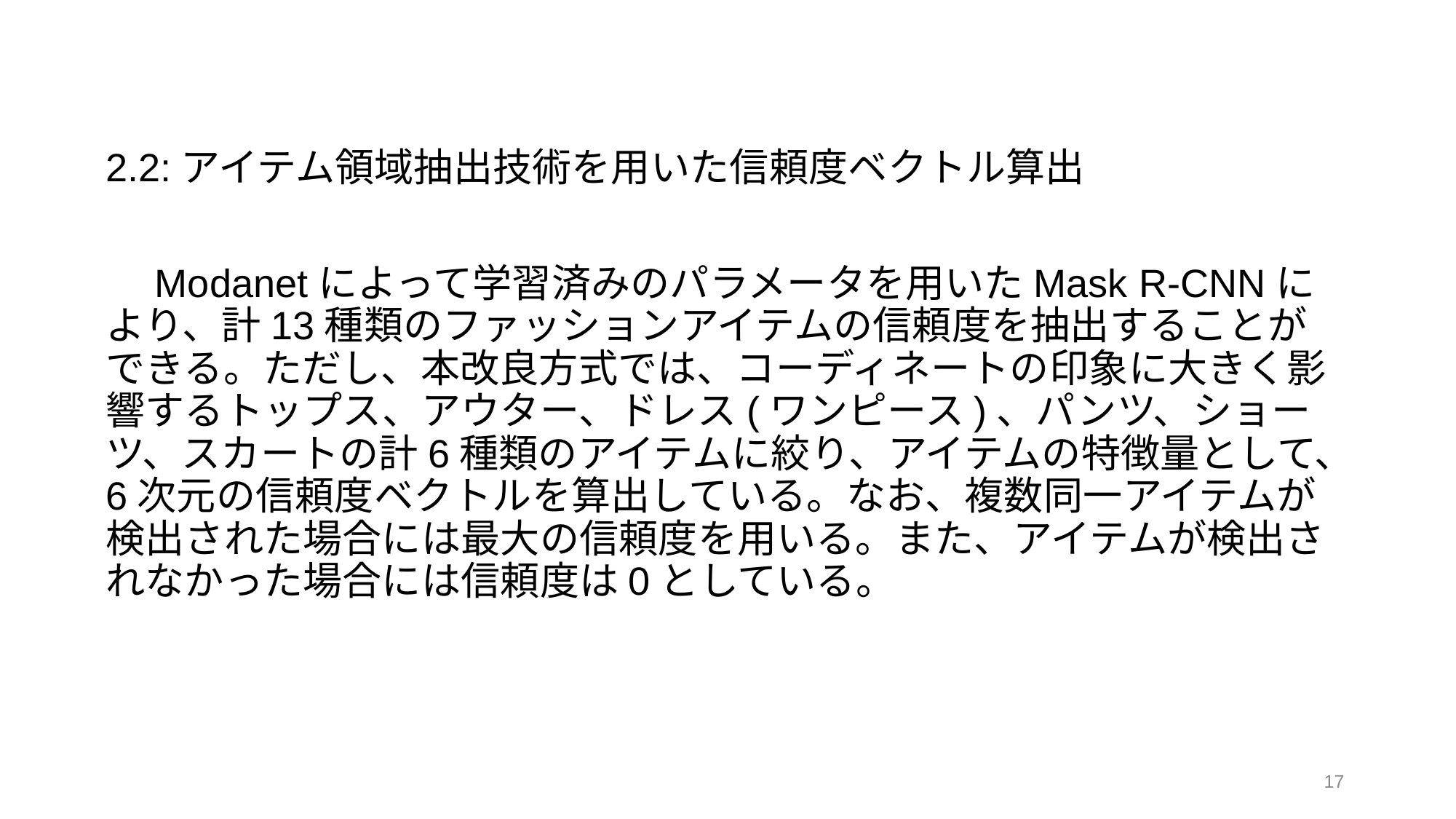

2.2:アイテム領域抽出技術を用いた信頼度ベクトル算出

　Modanetによって学習済みのパラメータを用いたMask R-CNNにより、計13種類のファッションアイテムの信頼度を抽出することができる。ただし、本改良方式では、コーディネートの印象に大きく影響するトップス、アウター、ドレス(ワンピース)、パンツ、ショーツ、スカートの計6種類のアイテムに絞り、アイテムの特徴量として、6次元の信頼度ベクトルを算出している。なお、複数同一アイテムが検出された場合には最大の信頼度を用いる。また、アイテムが検出されなかった場合には信頼度は0としている。
17